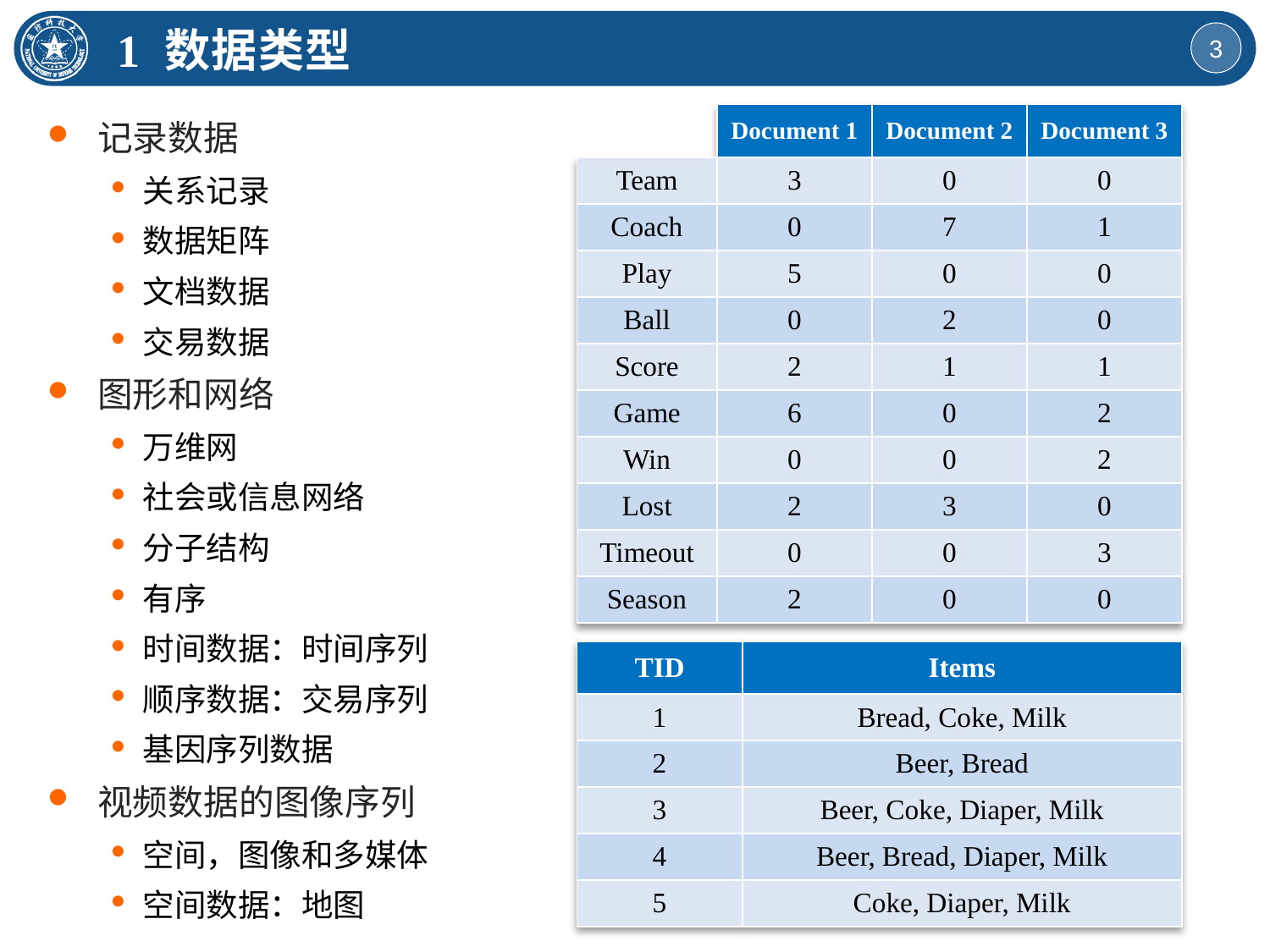

1 数据类型
| TID | Document 1 | Document 2 | Document 3 |
| --- | --- | --- | --- |
| Team | 3 | 0 | 0 |
| Coach | 0 | 7 | 1 |
| Play | 5 | 0 | 0 |
| Ball | 0 | 2 | 0 |
| Score | 2 | 1 | 1 |
| Game | 6 | 0 | 2 |
| Win | 0 | 0 | 2 |
| Lost | 2 | 3 | 0 |
| Timeout | 0 | 0 | 3 |
| Season | 2 | 0 | 0 |
记录数据
关系记录
数据矩阵
文档数据
交易数据
图形和网络
万维网
社会或信息网络
分子结构
有序
时间数据：时间序列
顺序数据：交易序列
基因序列数据
视频数据的图像序列
空间，图像和多媒体
空间数据：地图
| TID | Items |
| --- | --- |
| 1 | Bread, Coke, Milk |
| 2 | Beer, Bread |
| 3 | Beer, Coke, Diaper, Milk |
| 4 | Beer, Bread, Diaper, Milk |
| 5 | Coke, Diaper, Milk |